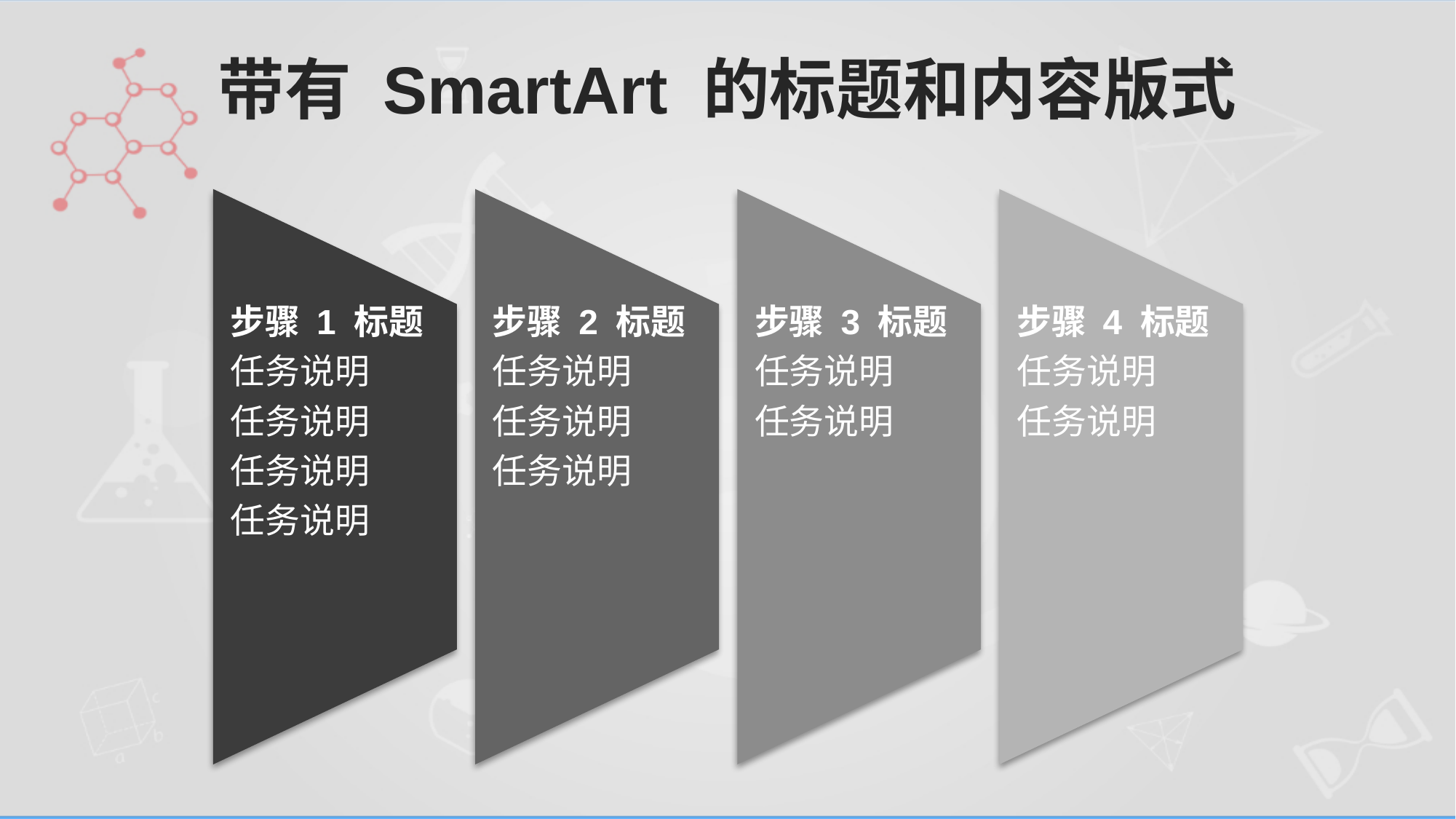

带有 SmartArt 的标题和内容版式
步骤 1 标题
任务说明
任务说明
任务说明
任务说明
步骤 2 标题
任务说明
任务说明
任务说明
步骤 3 标题
任务说明
任务说明
步骤 4 标题
任务说明
任务说明